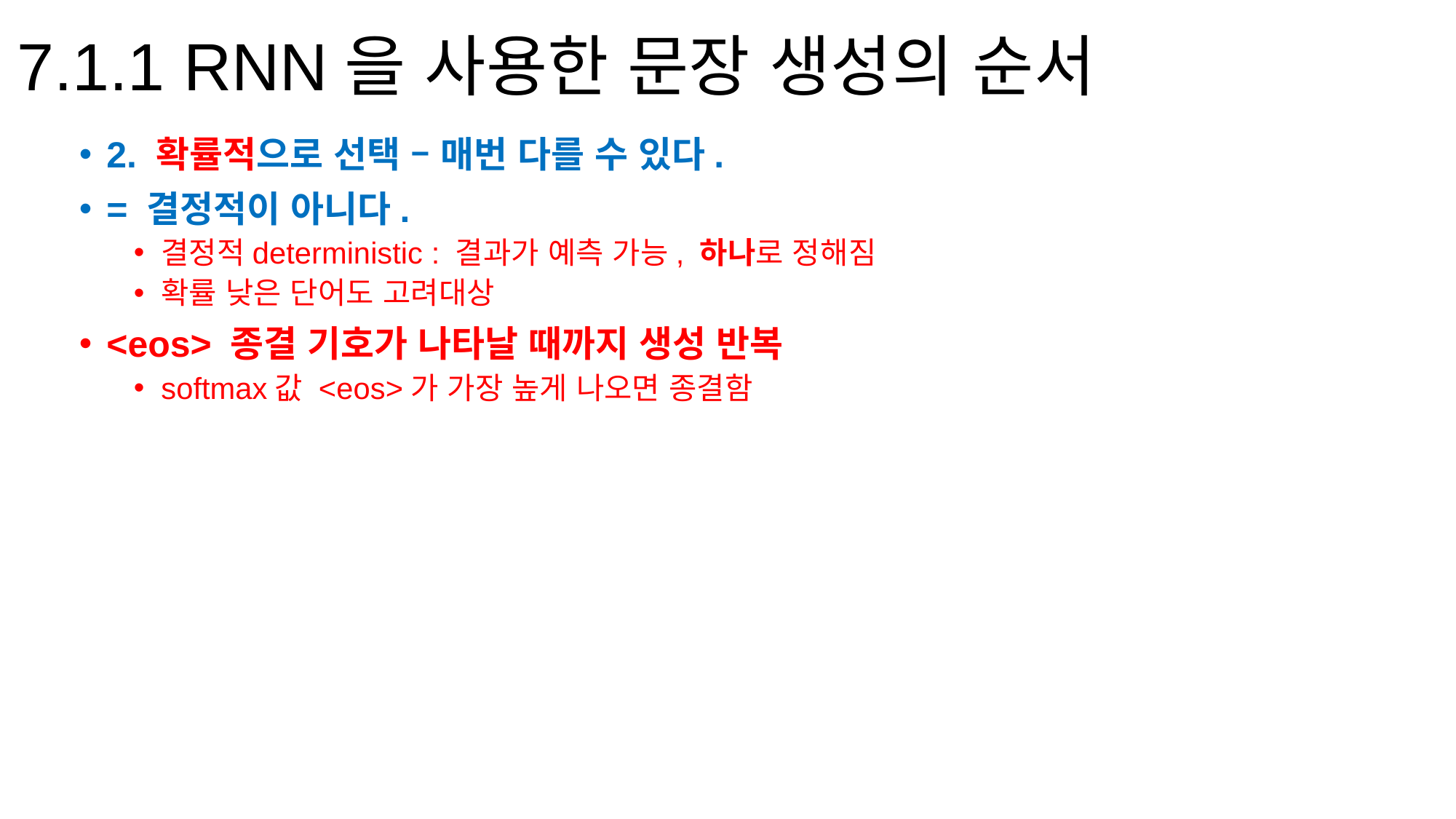

# 7.1.1 RNN을 사용한 문장 생성의 순서
2. 확률적으로 선택 – 매번 다를 수 있다.
= 결정적이 아니다.
결정적deterministic : 결과가 예측 가능, 하나로 정해짐
확률 낮은 단어도 고려대상
<eos> 종결 기호가 나타날 때까지 생성 반복
softmax값 <eos>가 가장 높게 나오면 종결함